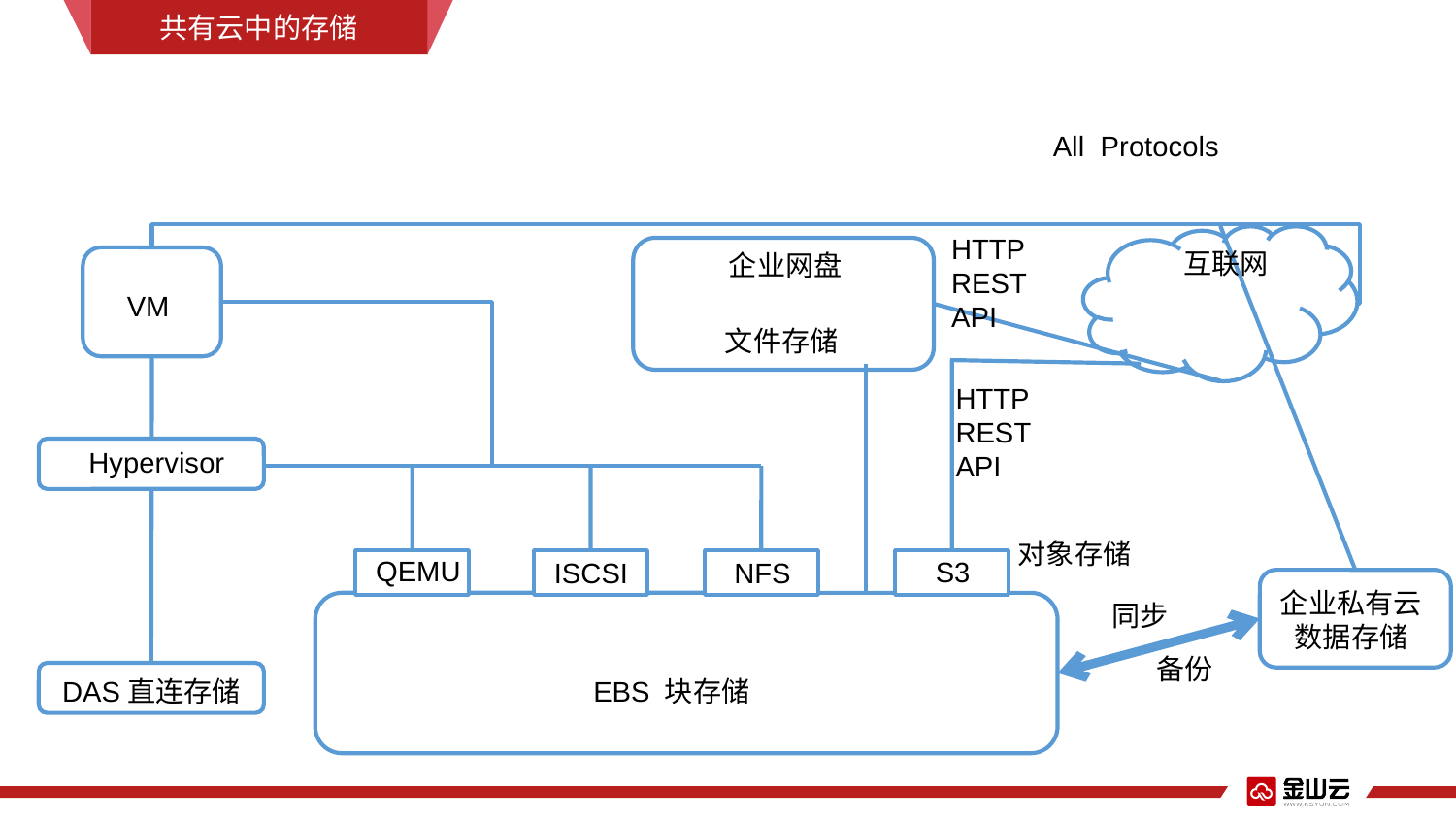

共有云中的存储
All  Protocols
HTTP
REST
API

互联网
企业网盘

VM
文件存储
HTTP
REST
API

Hypervisor
对象存储
QEMU
S3
ISCSI
NFS

企业私有云
数据存储

同步
备份

DAS直连存储
EBS 块存储